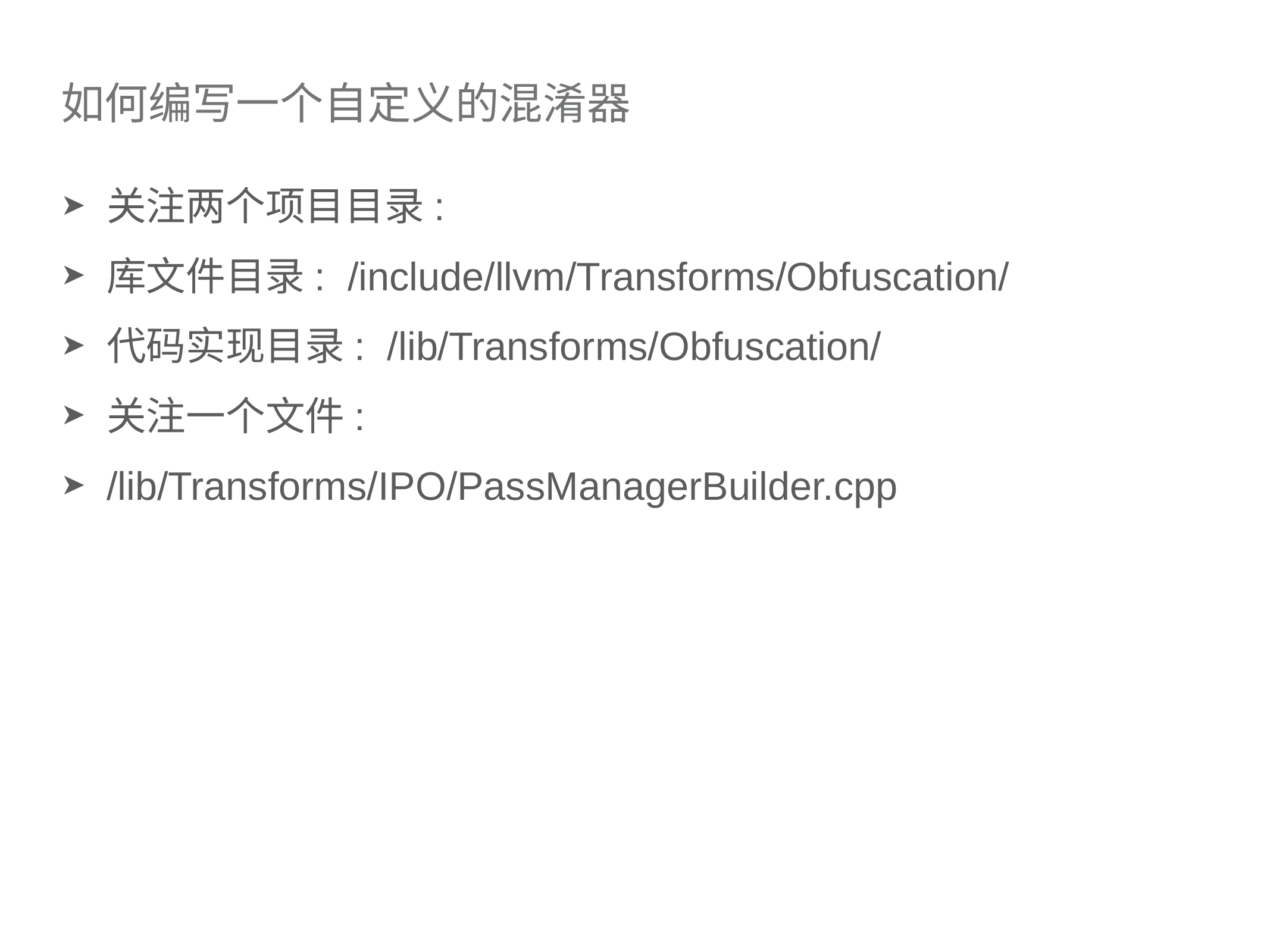

# 如何编写一个自定义的混淆器

关注两个项目目录:
库文件目录:  /include/llvm/Transforms/Obfuscation/
代码实现目录:  /lib/Transforms/Obfuscation/
关注一个文件:
/lib/Transforms/IPO/PassManagerBuilder.cpp